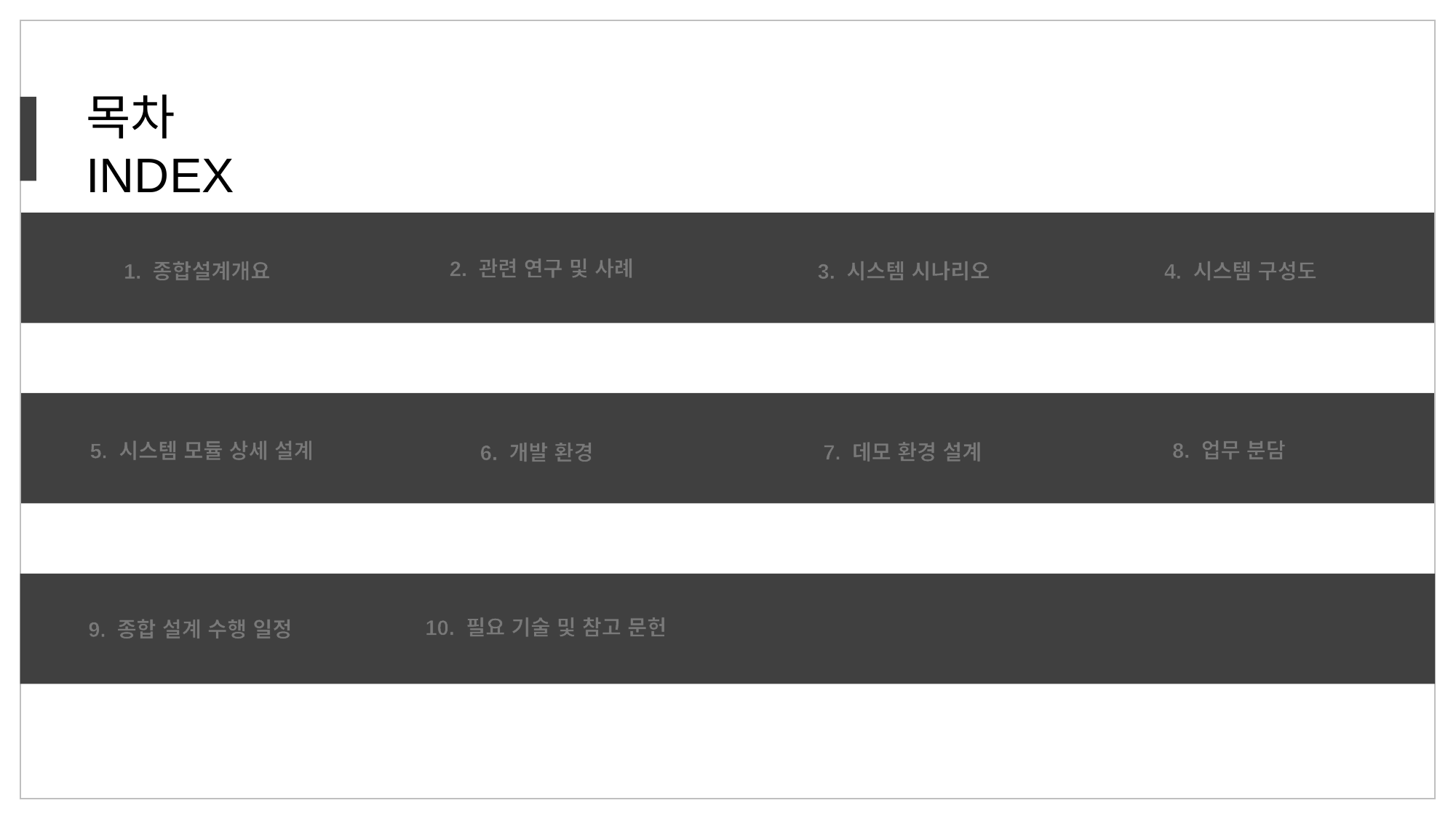

목차
INDEX

2. 관련 연구 및 사례
3. 시스템 시나리오
4. 시스템 구성도
1. 종합설계개요

8. 업무 분담
5. 시스템 모듈 상세 설계
7. 데모 환경 설계
6. 개발 환경

10. 필요 기술 및 참고 문헌
9. 종합 설계 수행 일정